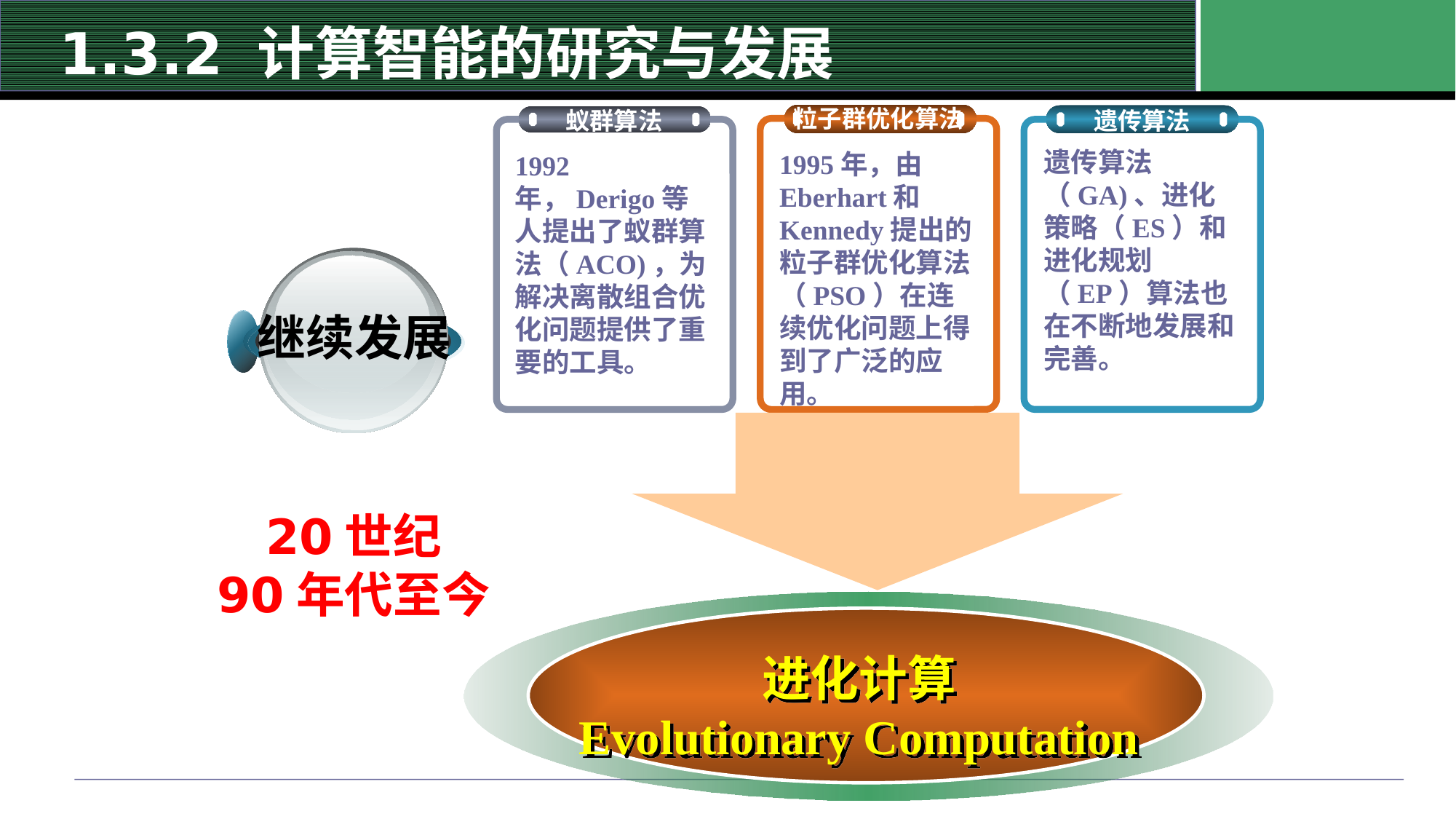

# 1.3.2 计算智能的研究与发展
粒子群优化算法

1995年，由Eberhart和Kennedy提出的粒子群优化算法（PSO）在连续优化问题上得到了广泛的应用。
遗传算法

遗传算法（GA)、进化策略（ES）和进化规划（EP）算法也在不断地发展和完善。
蚁群算法

1992年，Derigo等人提出了蚁群算法（ACO)，为解决离散组合优化问题提供了重要的工具。

继续发展

20世纪
90年代至今

进化计算
Evolutionary Computation